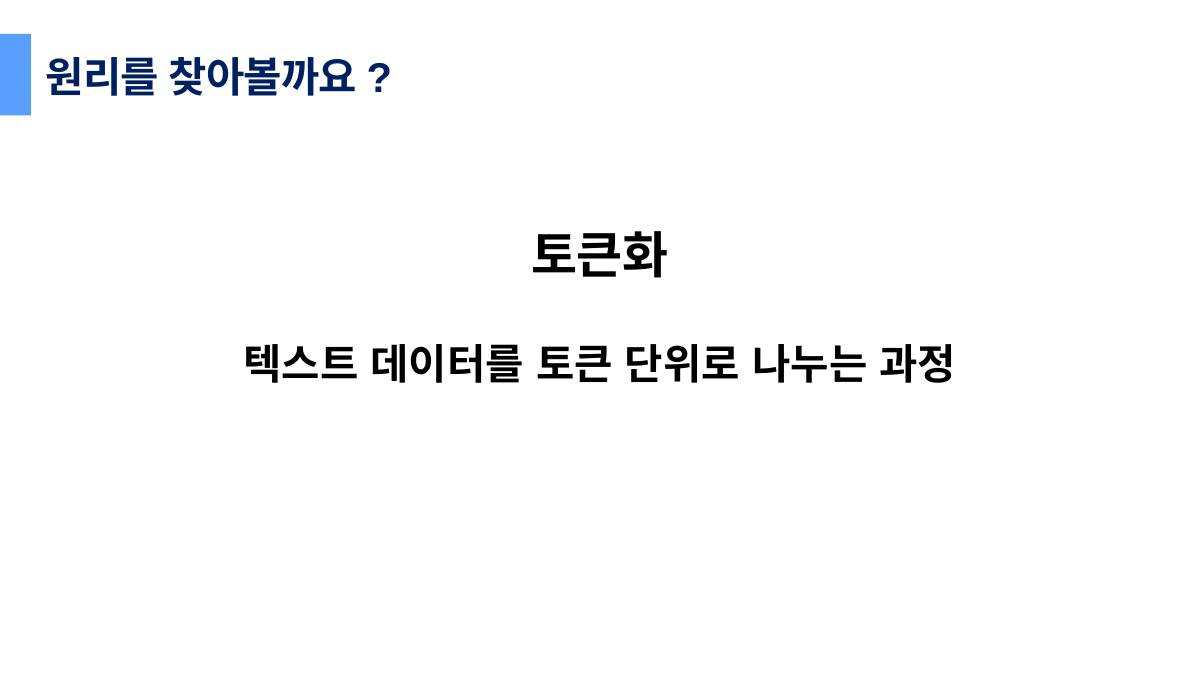

원리를 찾아볼까요?
토큰화
텍스트 데이터를 토큰 단위로 나누는 과정